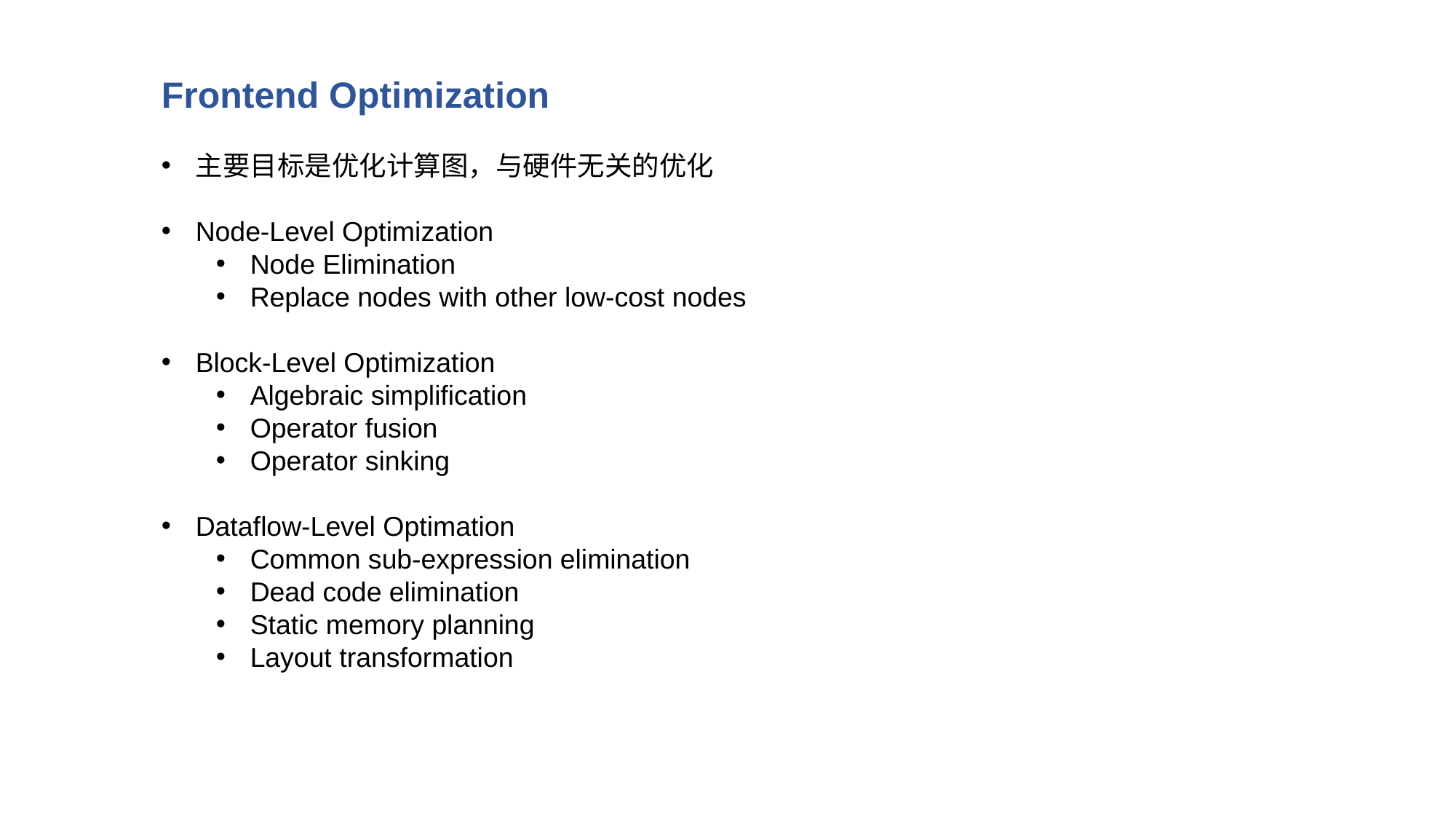

Frontend Optimization

主要目标是优化计算图，与硬件无关的优化

Node-Level Optimization
Node Elimination
Replace nodes with other low-cost nodes

Block-Level Optimization
Algebraic simplification
Operator fusion
Operator sinking

Dataflow-Level Optimation
Common sub-expression elimination
Dead code elimination
Static memory planning
Layout transformation